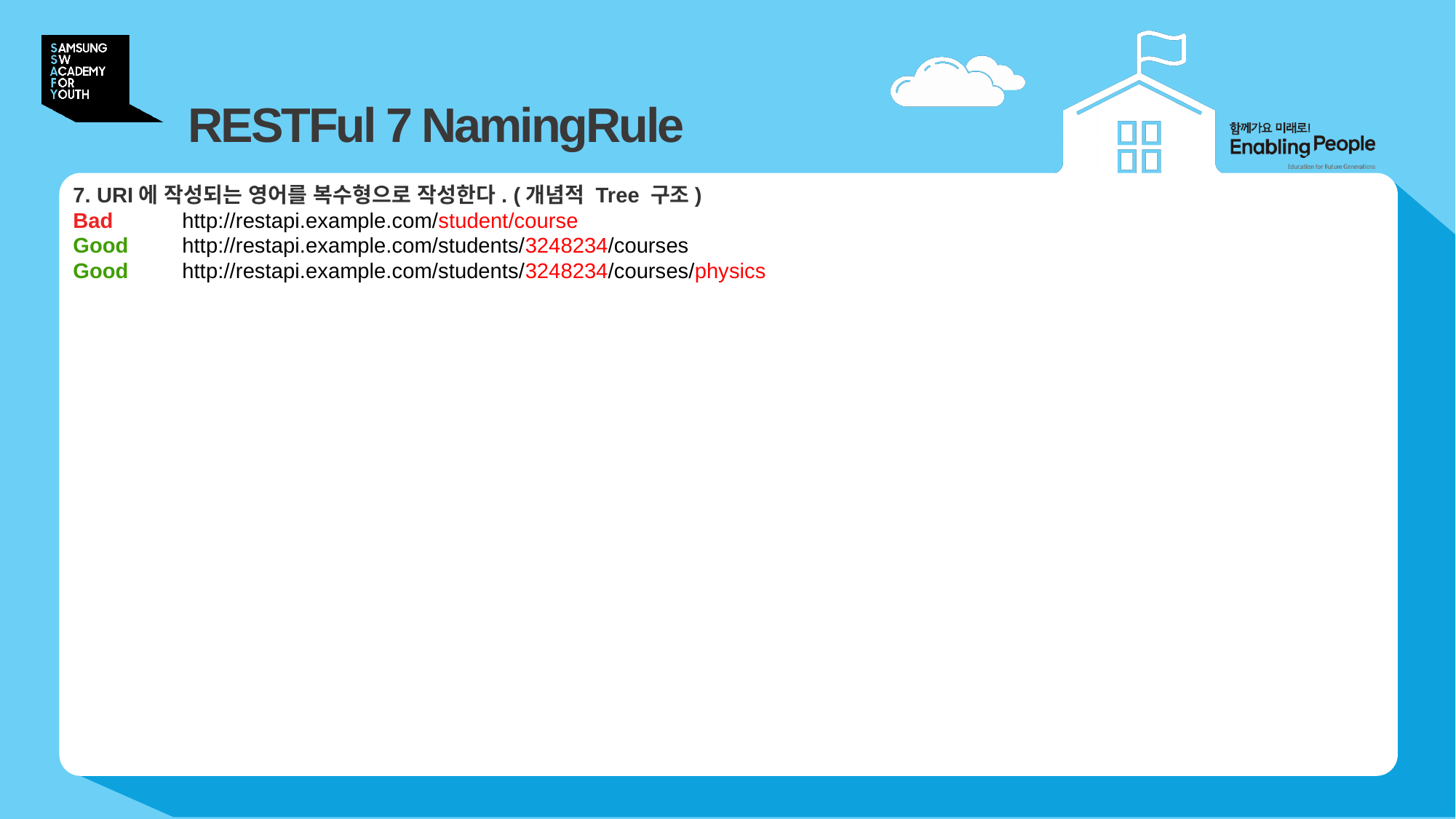

# RESTFul 7 NamingRule
7. URI에 작성되는 영어를 복수형으로 작성한다. (개념적 Tree 구조)
Bad	http://restapi.example.com/student/course
Good	http://restapi.example.com/students/3248234/courses
Good	http://restapi.example.com/students/3248234/courses/physics